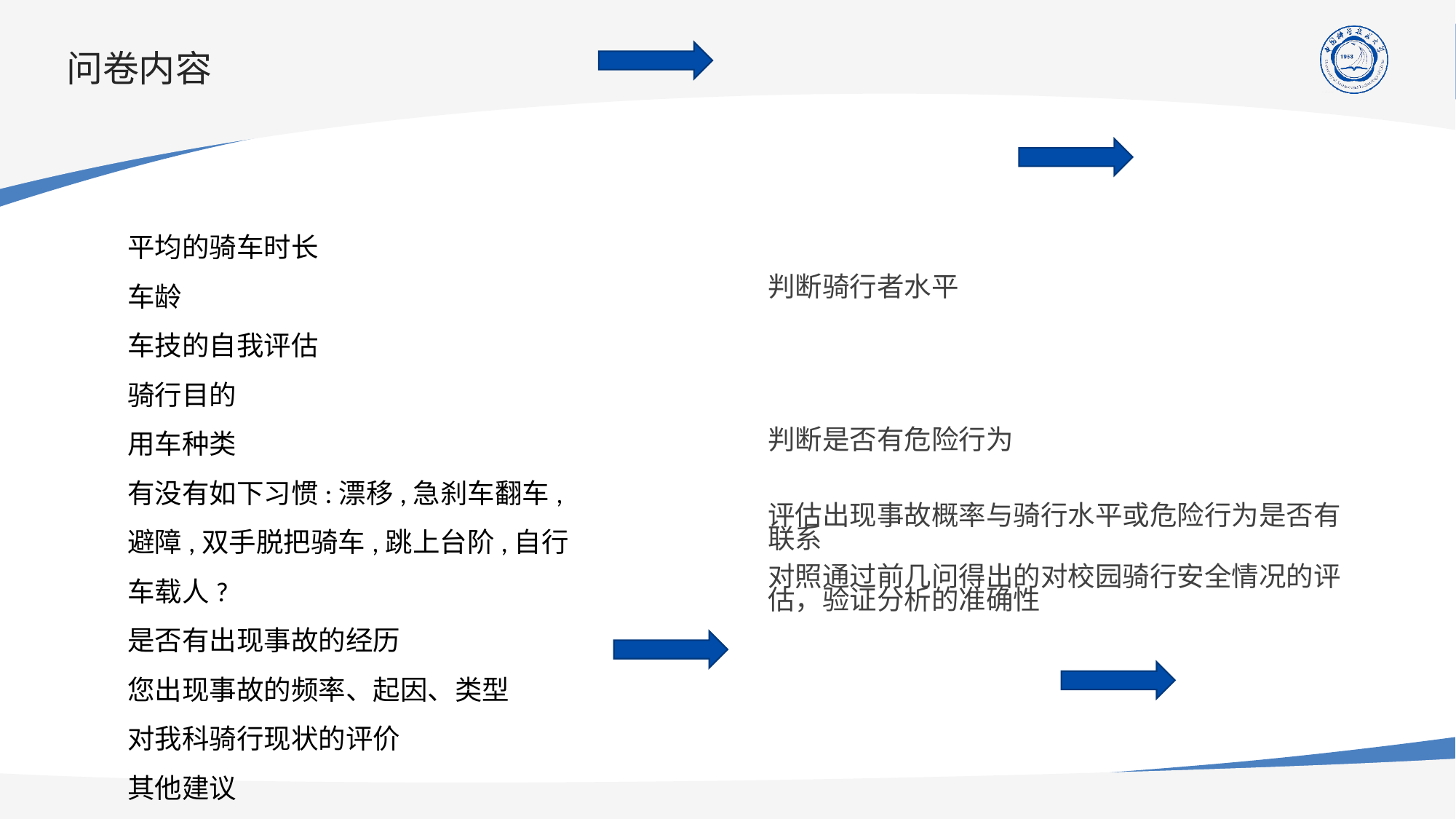

# 问卷内容

平均的骑车时长
车龄
车技的自我评估
骑行目的
用车种类
有没有如下习惯:漂移,急刹车翻车,避障,双手脱把骑车,跳上台阶,自行车载人?
是否有出现事故的经历
您出现事故的频率、起因、类型
对我科骑行现状的评价
其他建议

判断骑行者水平

判断是否有危险行为

评估出现事故概率与骑行水平或危险行为是否有联系
对照通过前几问得出的对校园骑行安全情况的评估，验证分析的准确性